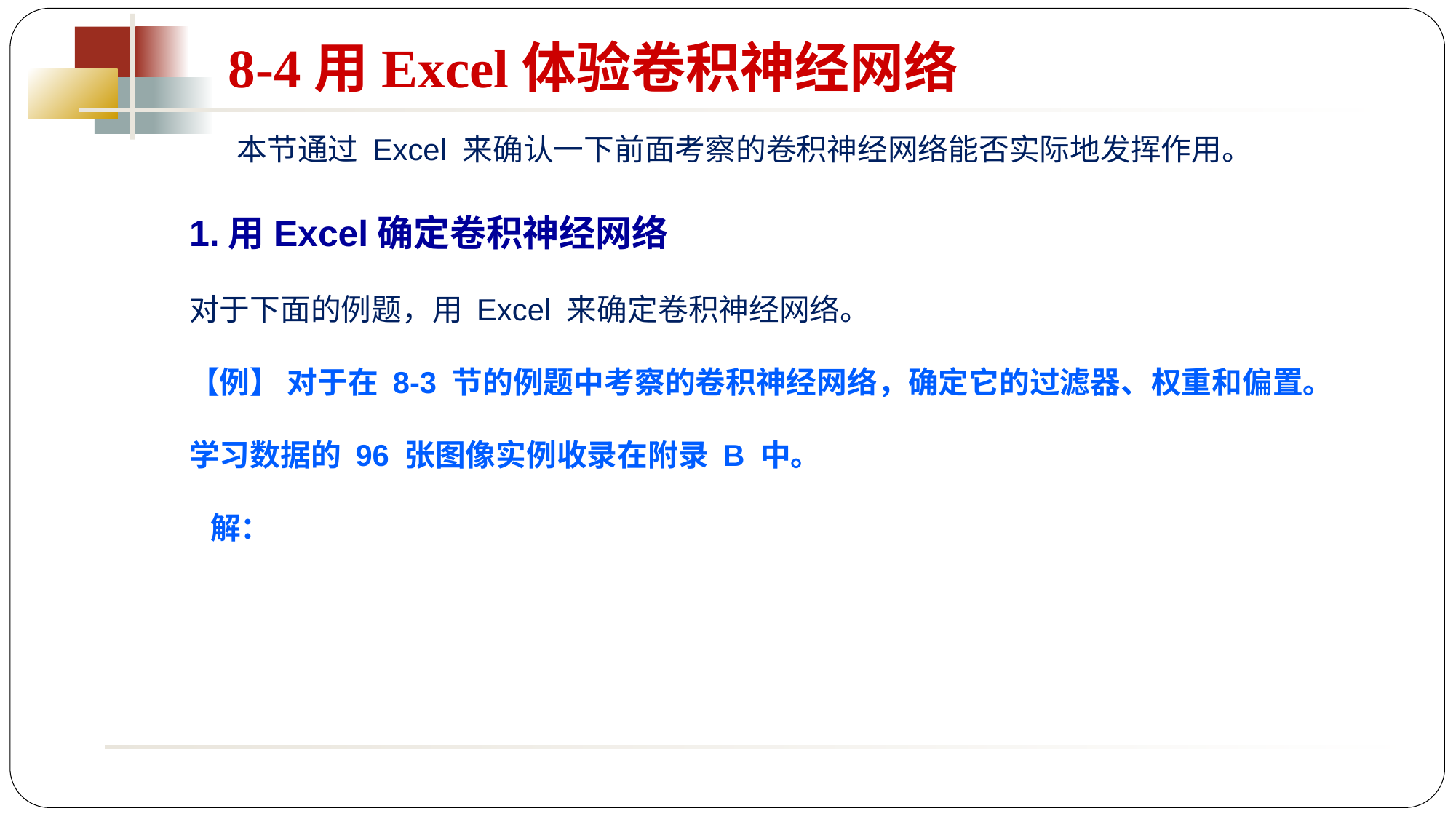

8-4用Excel体验卷积神经网络

      本节通过 Excel 来确认一下前面考察的卷积神经网络能否实际地发挥作用。
1.用Excel确定卷积神经网络
对于下面的例题，用 Excel 来确定卷积神经网络。
【例】 对于在 8-3 节的例题中考察的卷积神经网络，确定它的过滤器、权重和偏置。学习数据的 96 张图像实例收录在附录 B 中。
  解：